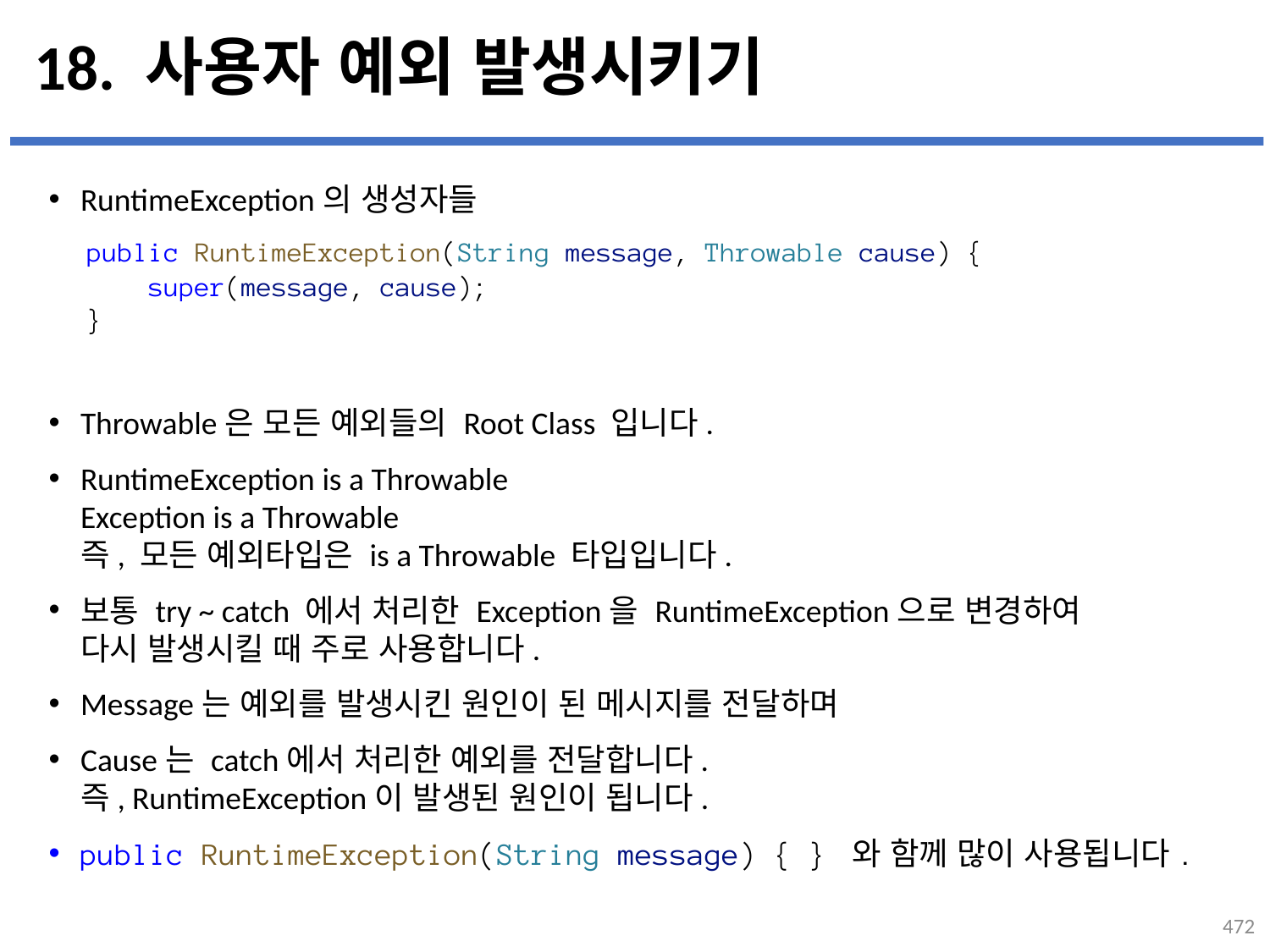

# 18. 사용자 예외 발생시키기
RuntimeException의 생성자들

Throwable은 모든 예외들의 Root Class 입니다.
RuntimeException is a Throwable
Exception is a Throwable
즉, 모든 예외타입은 is a Throwable 타입입니다.
보통 try ~ catch 에서 처리한 Exception을 RuntimeException으로 변경하여
다시 발생시킬 때 주로 사용합니다.
Message는 예외를 발생시킨 원인이 된 메시지를 전달하며
Cause는 catch에서 처리한 예외를 전달합니다.
즉, RuntimeException이 발생된 원인이 됩니다.
public RuntimeException(String message) { } 와 함께 많이 사용됩니다.

public RuntimeException(String message, Throwable cause) {
    super(message, cause);
}
...

설명
472